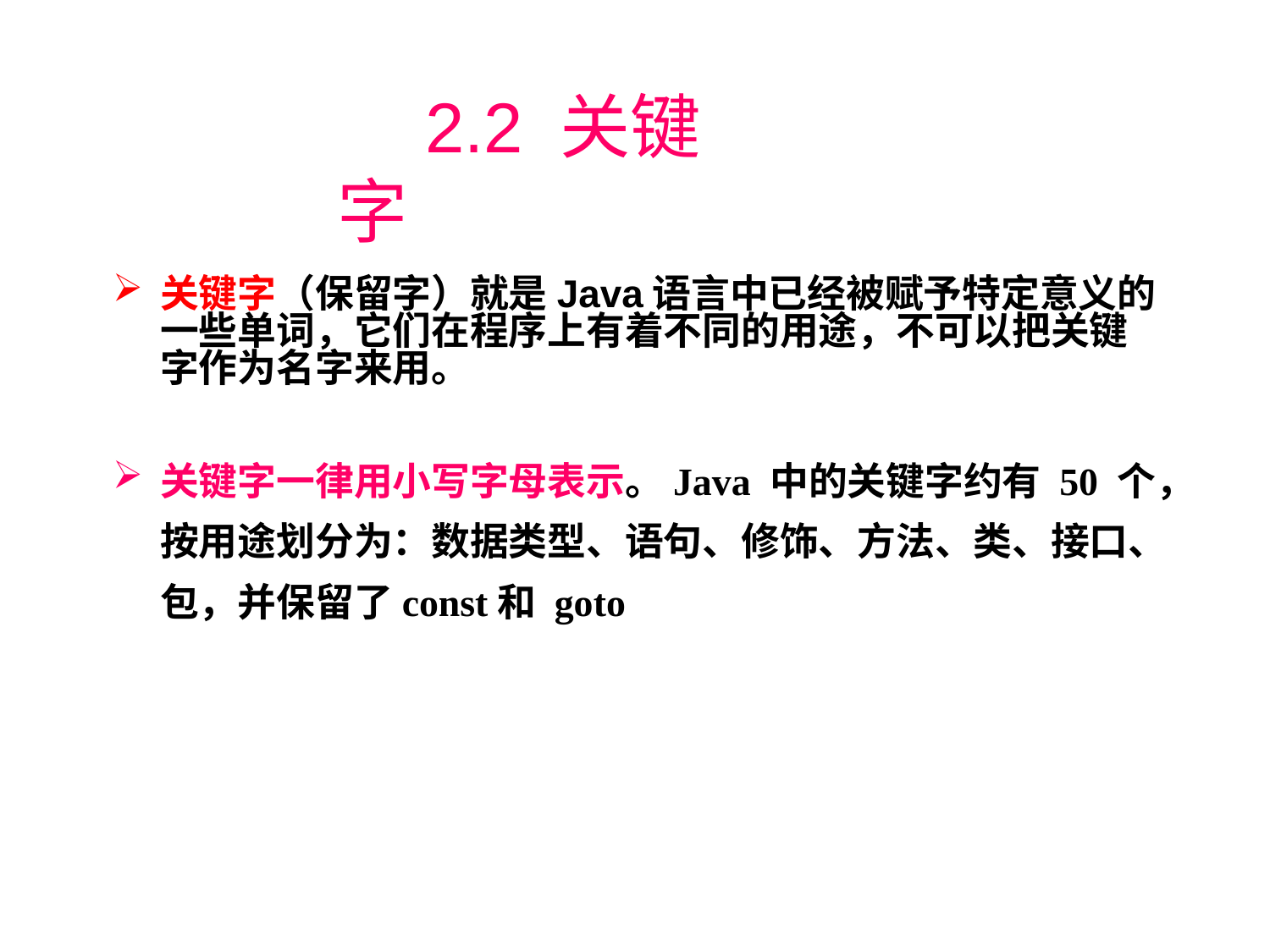

2.2 关键字

关键字（保留字）就是Java语言中已经被赋予特定意义的一些单词，它们在程序上有着不同的用途，不可以把关键字作为名字来用。

关键字一律用小写字母表示。Java 中的关键字约有 50 个，按用途划分为：数据类型、语句、修饰、方法、类、接口、包，并保留了const和 goto